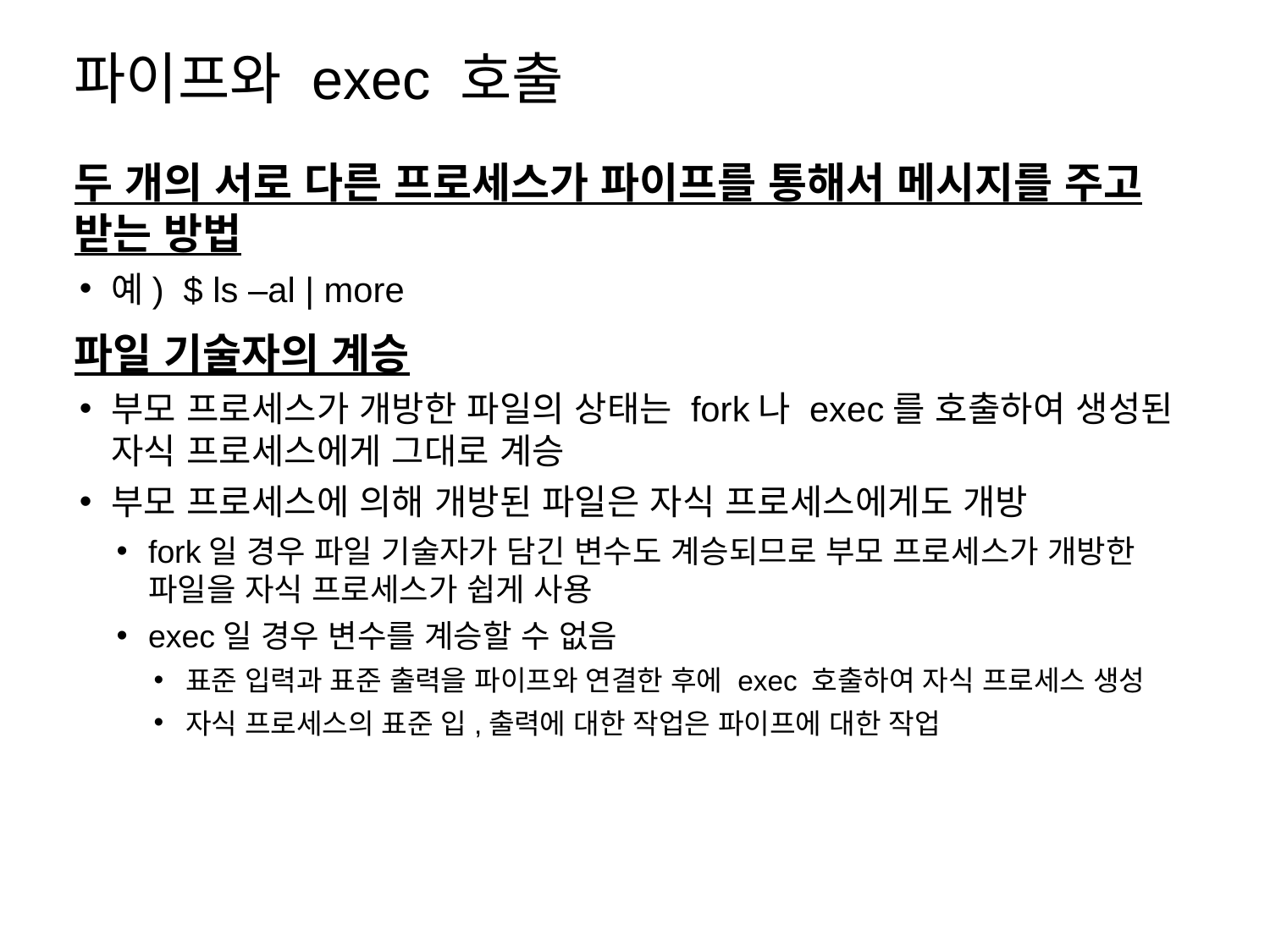

# 파이프와 exec 호출
두 개의 서로 다른 프로세스가 파이프를 통해서 메시지를 주고 받는 방법
예)  $ ls –al | more
파일 기술자의 계승
부모 프로세스가 개방한 파일의 상태는 fork나 exec를 호출하여 생성된 자식 프로세스에게 그대로 계승
부모 프로세스에 의해 개방된 파일은 자식 프로세스에게도 개방
fork일 경우 파일 기술자가 담긴 변수도 계승되므로 부모 프로세스가 개방한 파일을 자식 프로세스가 쉽게 사용
exec일 경우 변수를 계승할 수 없음
표준 입력과 표준 출력을 파이프와 연결한 후에 exec 호출하여 자식 프로세스 생성
자식 프로세스의 표준 입,출력에 대한 작업은 파이프에 대한 작업